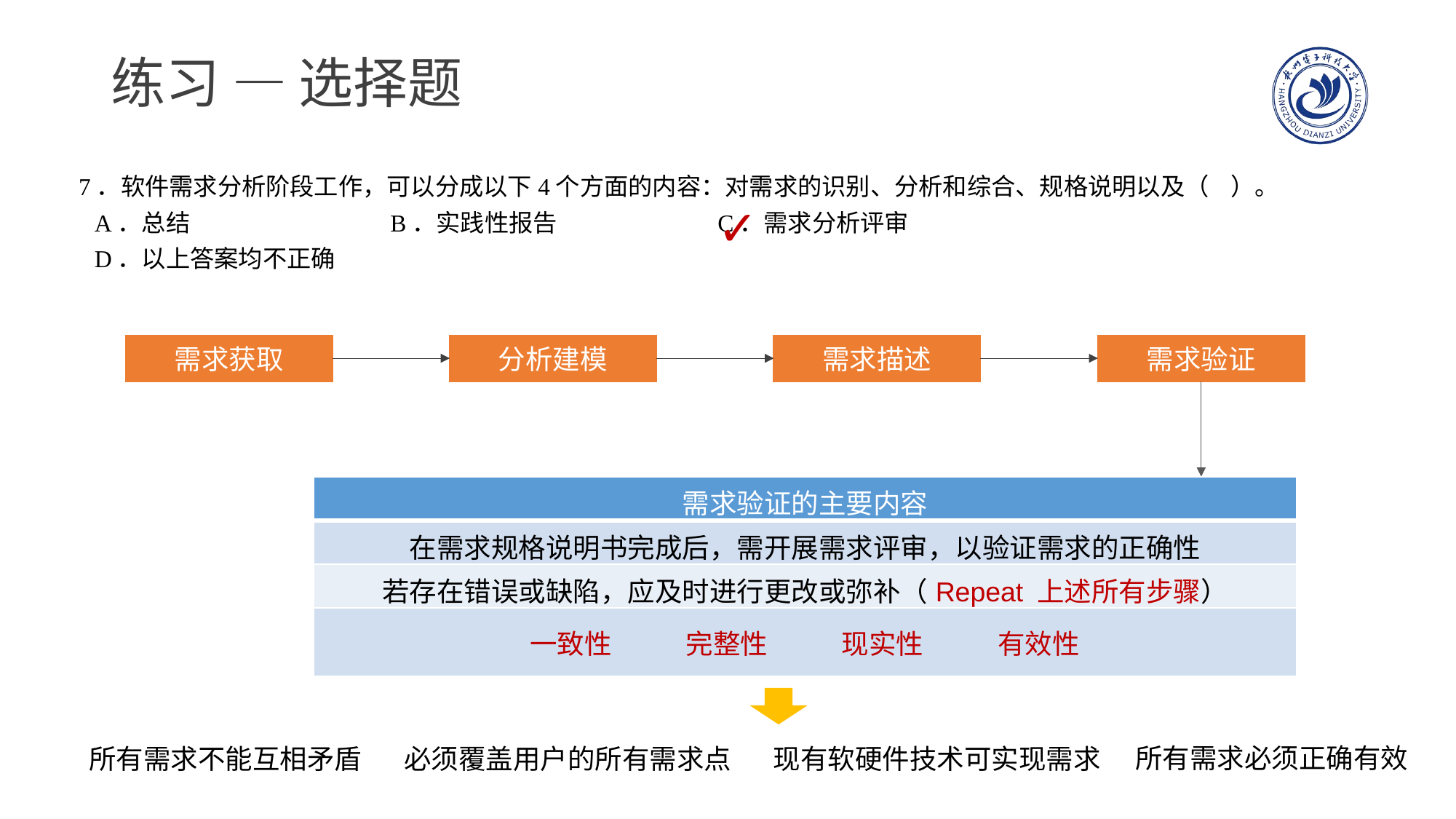

# 练习 — 选择题
7．软件需求分析阶段工作，可以分成以下4个方面的内容：对需求的识别、分析和综合、规格说明以及（    ）。
A．总结		B．实践性报告		C．需求分析评审
D．以上答案均不正确
✓
需求获取
分析建模
需求描述
需求验证
| 需求验证的主要内容 |
| --- |
| 在需求规格说明书完成后，需开展需求评审，以验证需求的正确性 |
| 若存在错误或缺陷，应及时进行更改或弥补（Repeat 上述所有步骤） |
| 一致性 完整性 现实性 有效性 |

所有需求必须正确有效
所有需求不能互相矛盾
必须覆盖用户的所有需求点
现有软硬件技术可实现需求